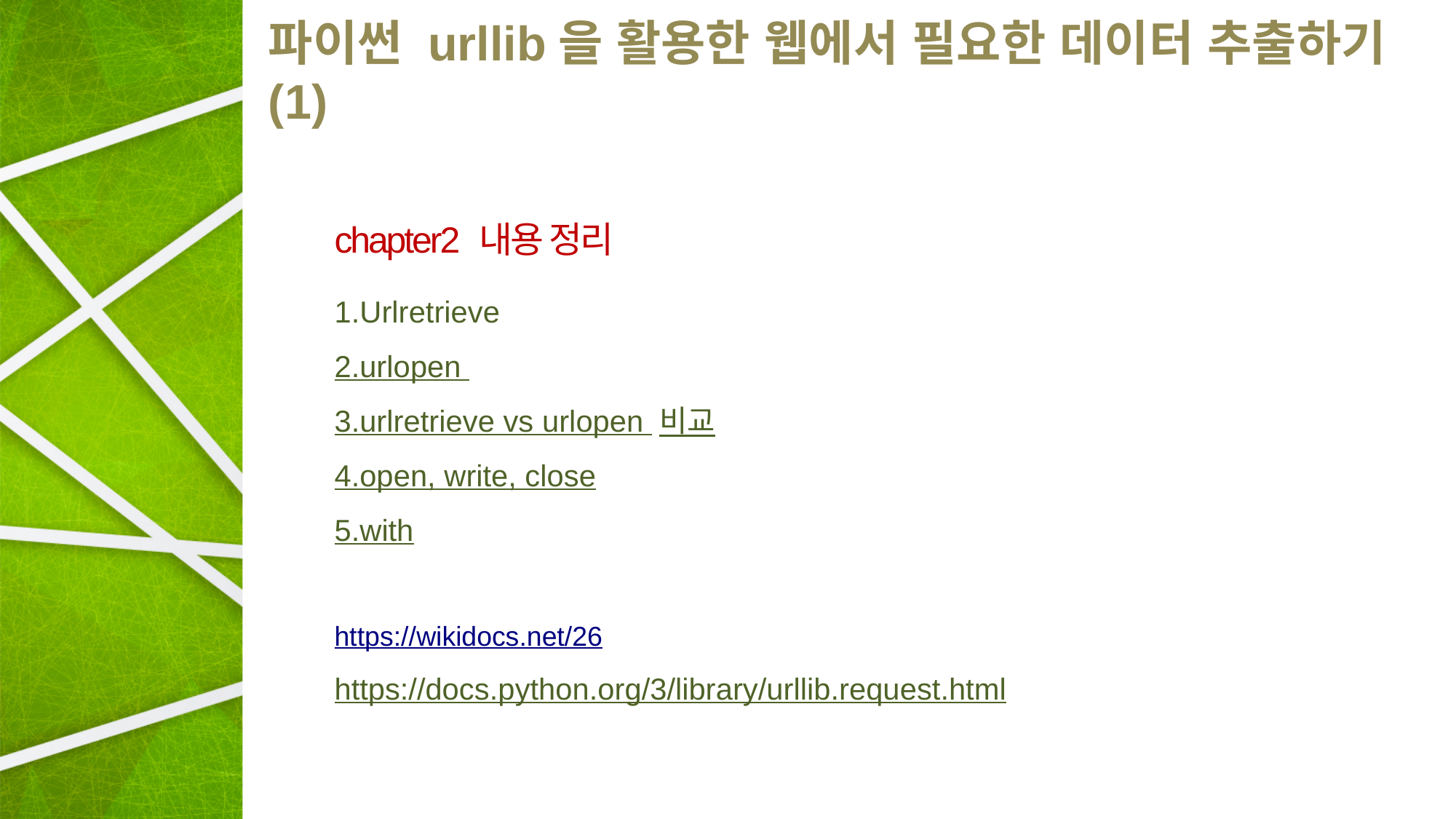

# 파이썬 urllib을 활용한 웹에서 필요한 데이터 추출하기(1)

chapter2 내용 정리
1.Urlretrieve
2.urlopen
3.urlretrieve vs urlopen 비교
4.open, write, close
5.with

https://wikidocs.net/26
https://docs.python.org/3/library/urllib.request.html